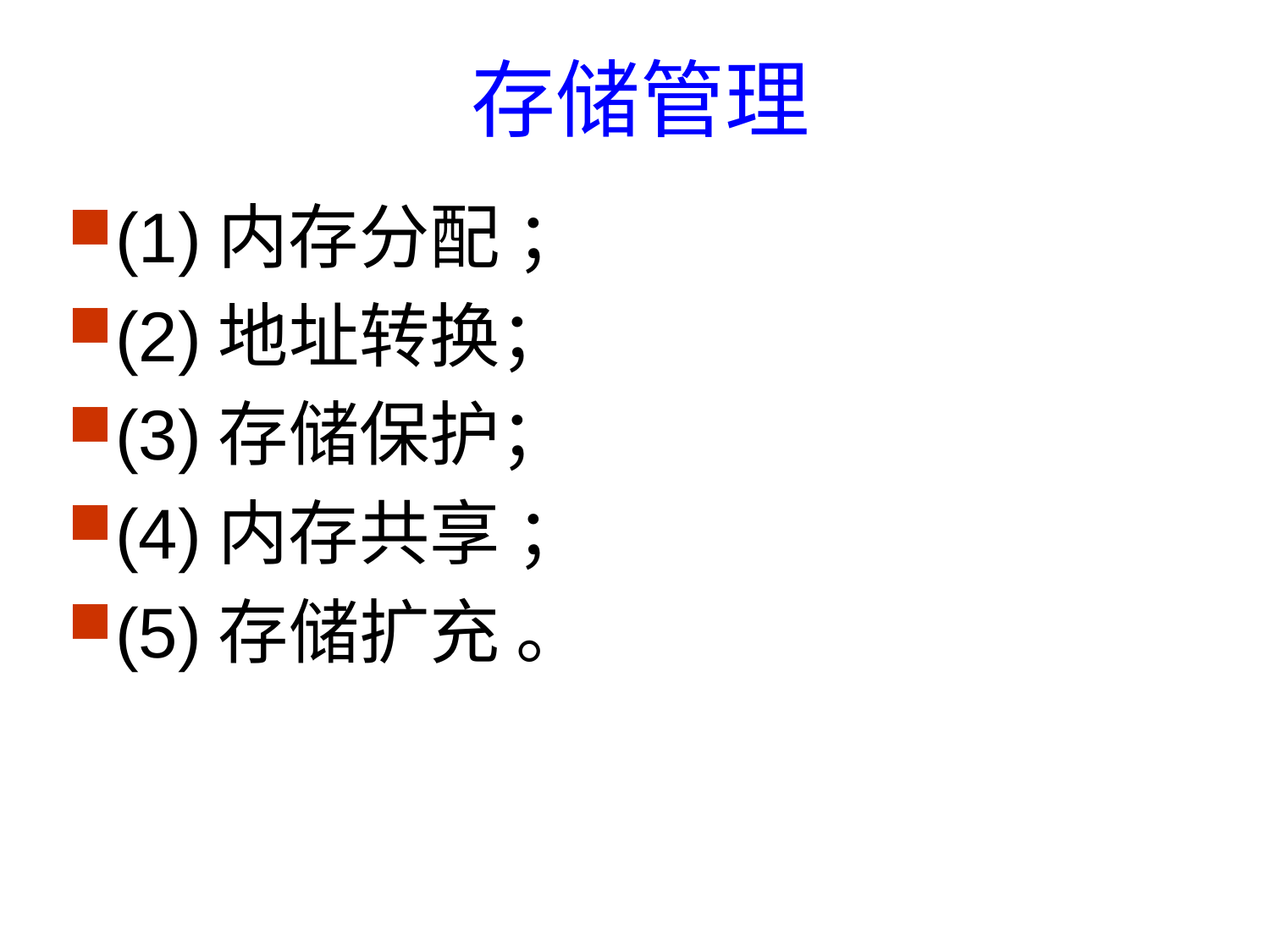

# 存储管理
(1)内存分配 ；
(2)地址转换；
(3)存储保护；
(4)内存共享 ；
(5)存储扩充 。